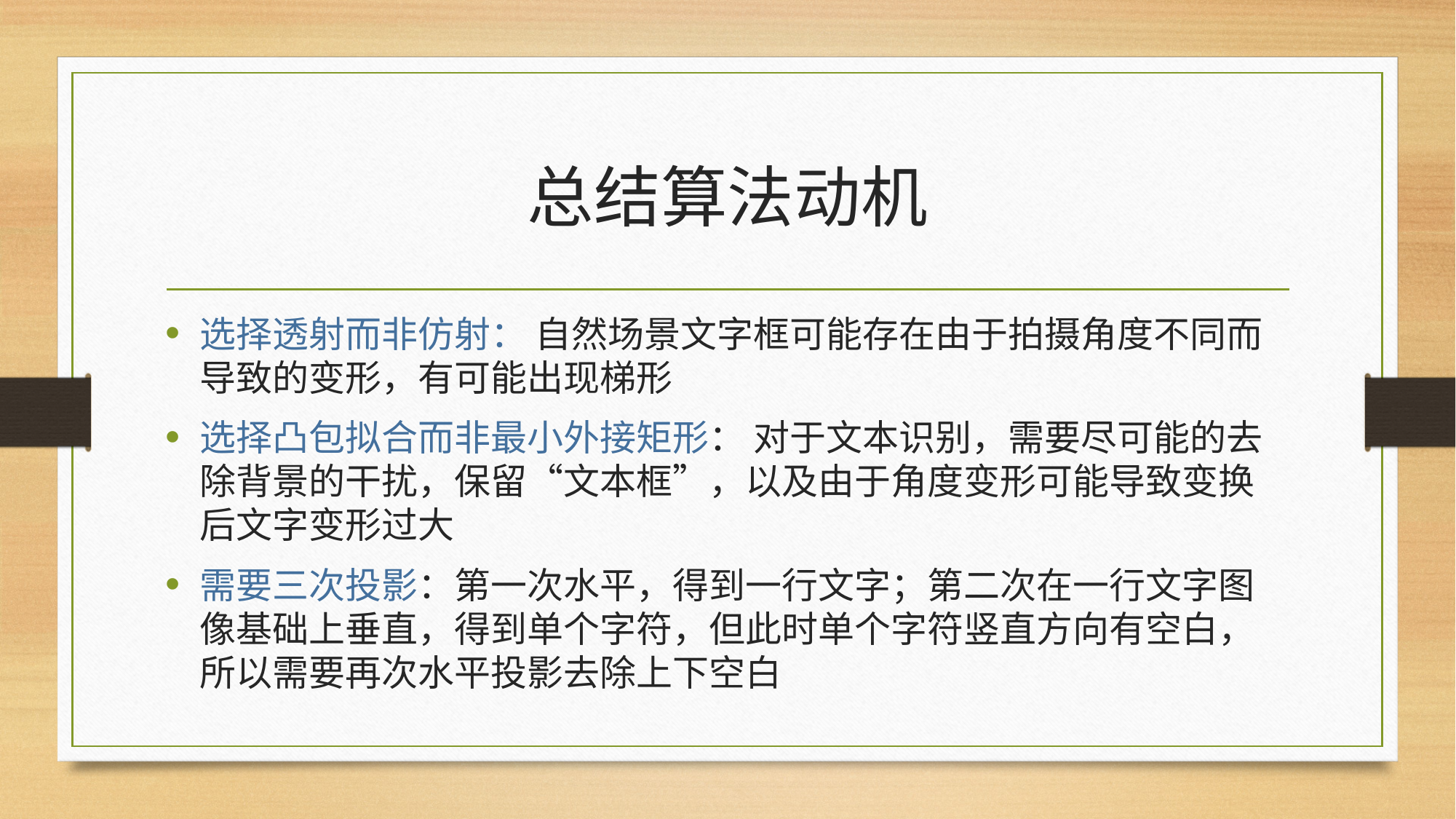

# 总结算法动机
选择透射而非仿射： 自然场景文字框可能存在由于拍摄角度不同而导致的变形，有可能出现梯形
选择凸包拟合而非最小外接矩形： 对于文本识别，需要尽可能的去除背景的干扰，保留“文本框”，以及由于角度变形可能导致变换后文字变形过大
需要三次投影：第一次水平，得到一行文字；第二次在一行文字图像基础上垂直，得到单个字符，但此时单个字符竖直方向有空白，所以需要再次水平投影去除上下空白